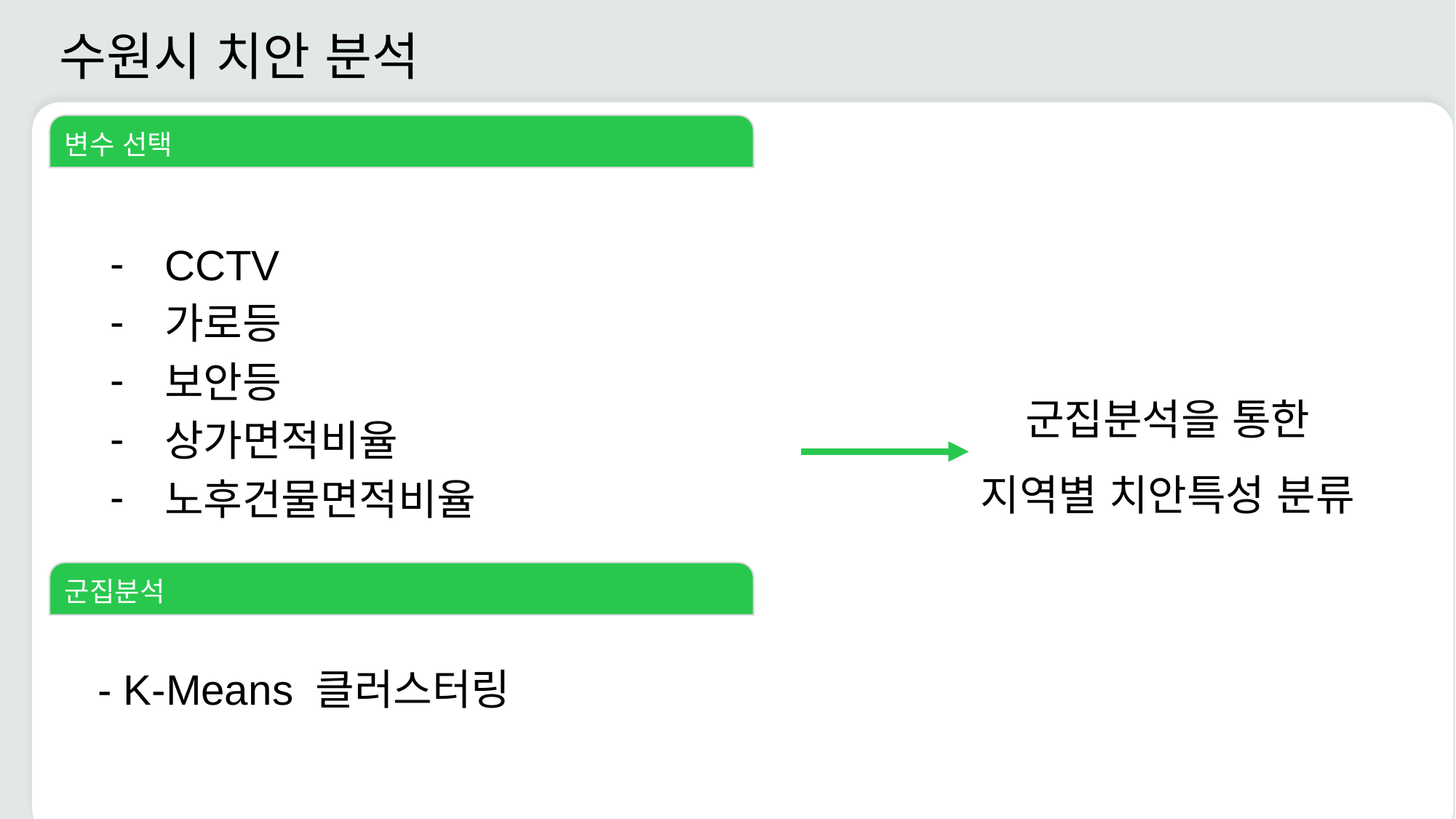

수원시 치안 분석

변수 선택
CCTV
가로등
보안등
상가면적비율
노후건물면적비율

군집분석을 통한
지역별 치안특성 분류
군집분석
- K-Means 클러스터링